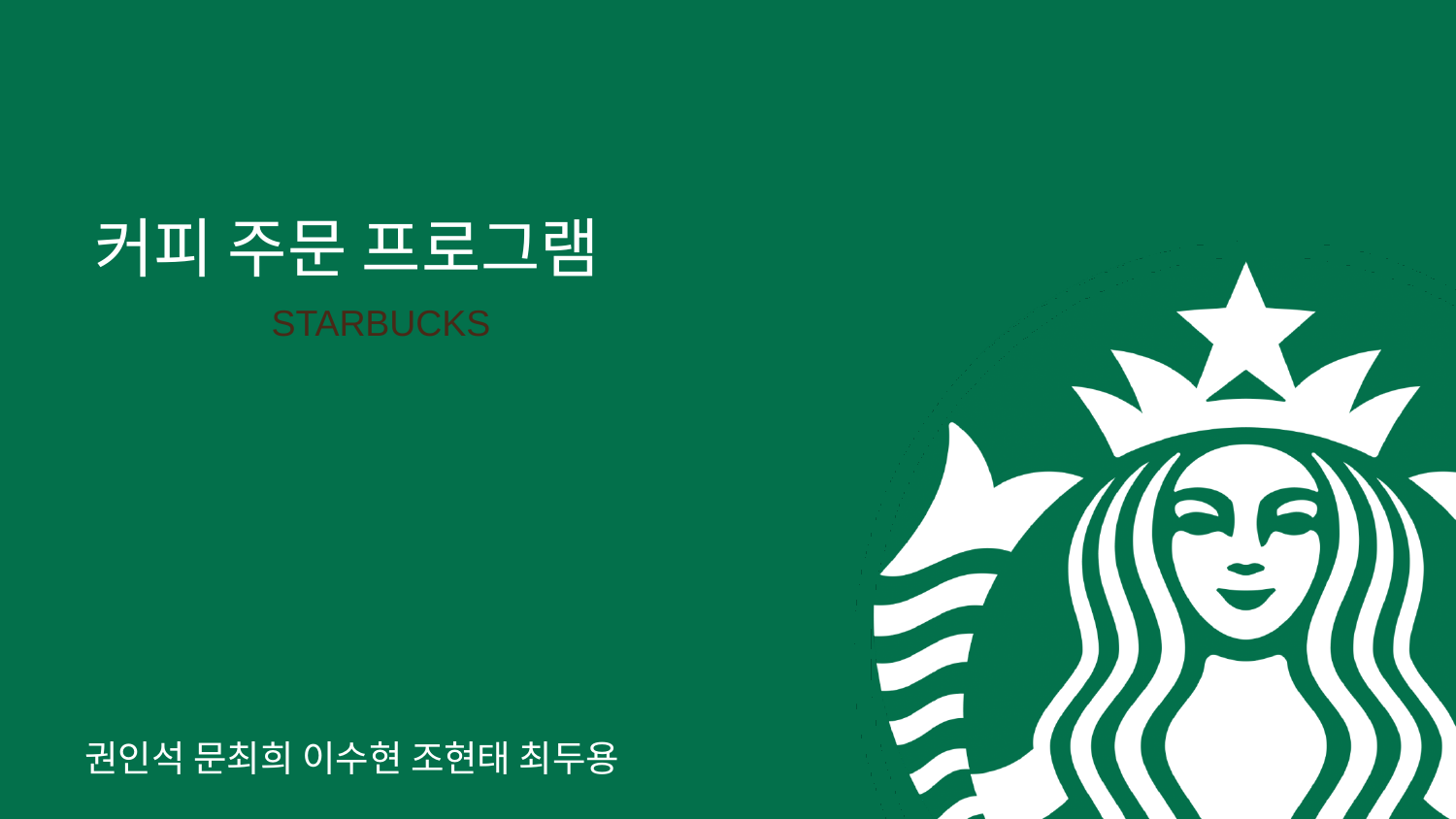

커피 주문 프로그램
   STARBUCKS
권인석 문최희 이수현 조현태 최두용